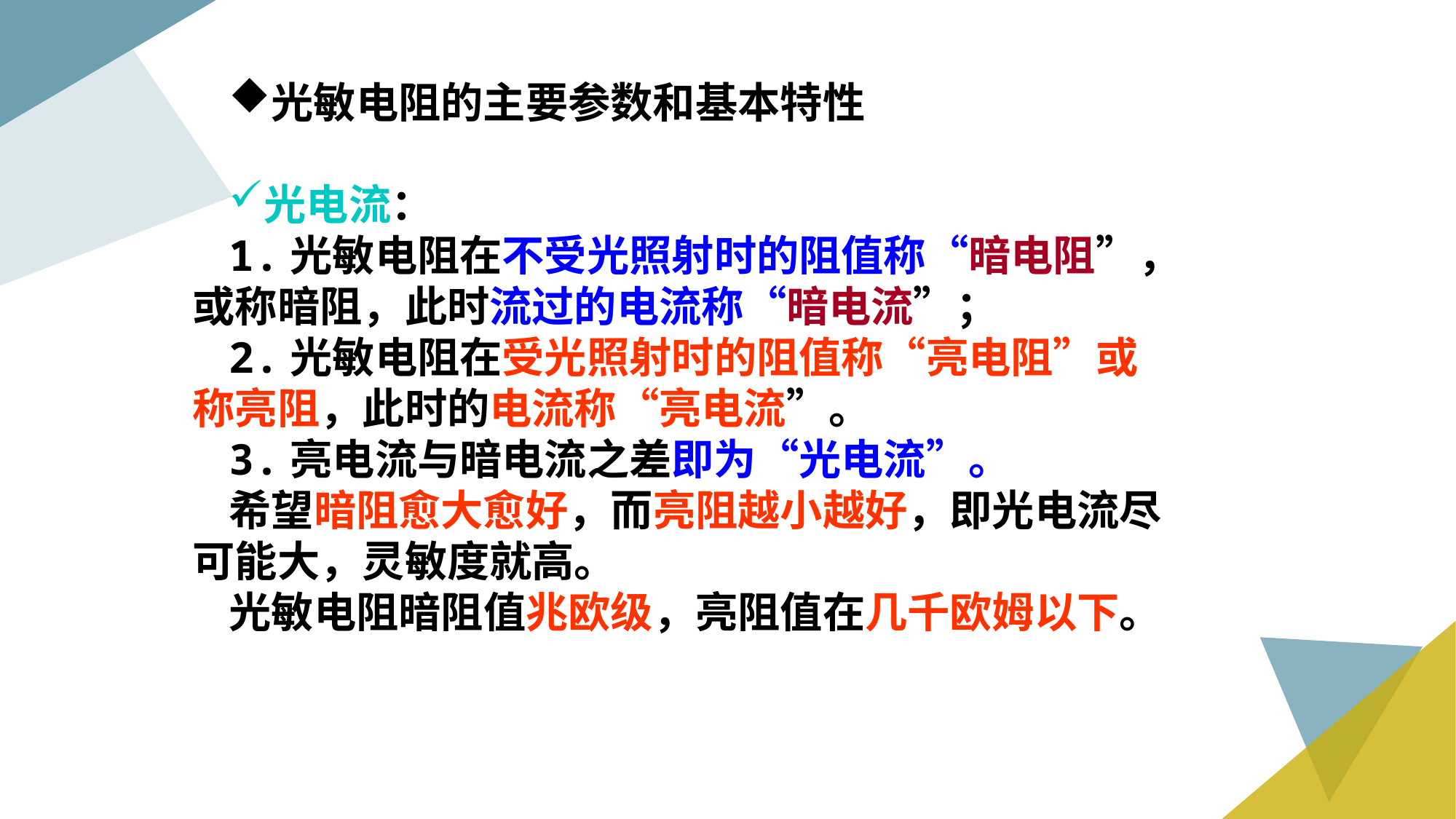

光敏电阻的主要参数和基本特性

光电流：
1.光敏电阻在不受光照射时的阻值称“暗电阻”，或称暗阻，此时流过的电流称“暗电流”；
2.光敏电阻在受光照射时的阻值称“亮电阻”或称亮阻，此时的电流称“亮电流”。
3.亮电流与暗电流之差即为“光电流”。
希望暗阻愈大愈好，而亮阻越小越好，即光电流尽可能大，灵敏度就高。
光敏电阻暗阻值兆欧级，亮阻值在几千欧姆以下。